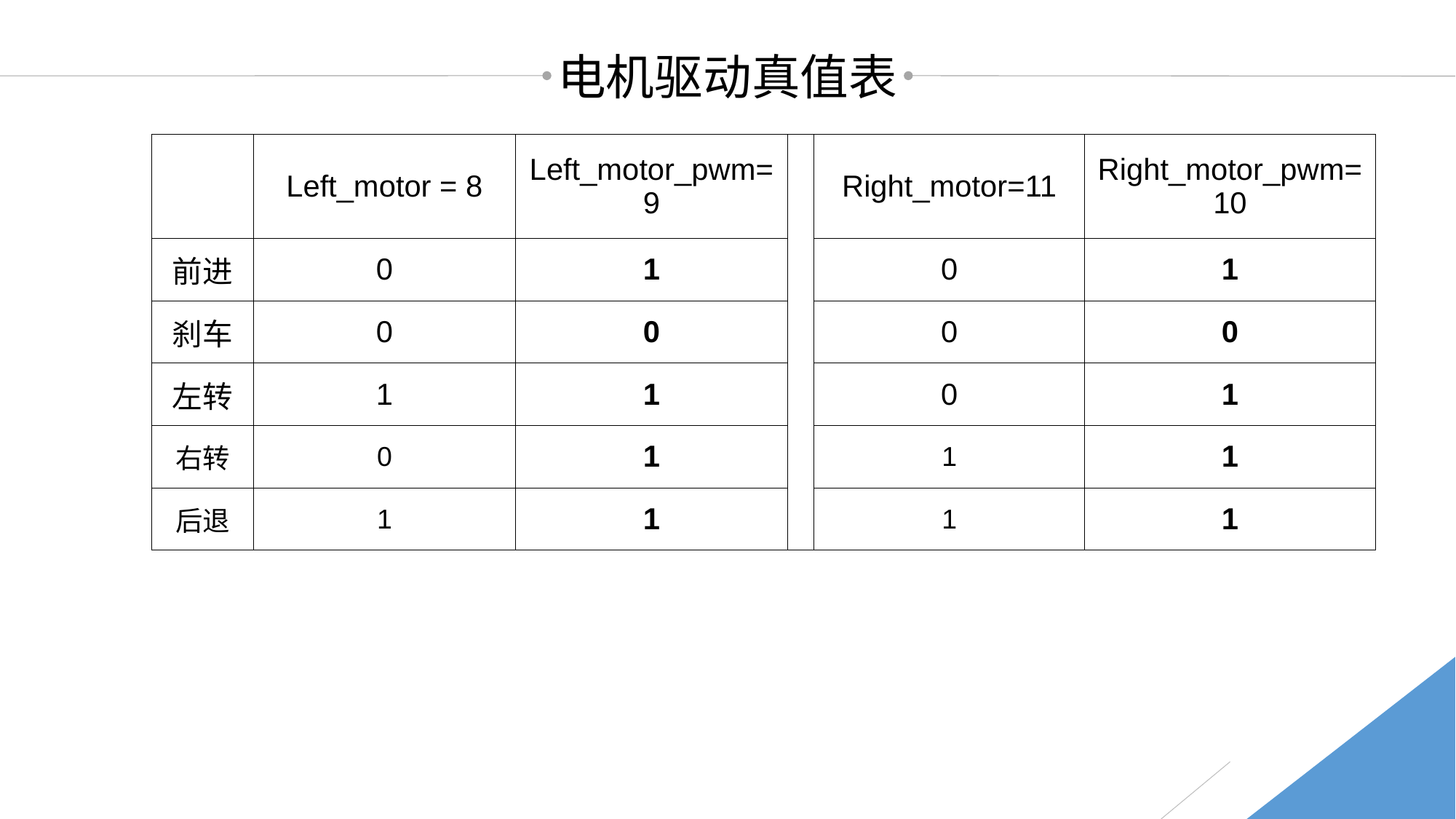

电机驱动真值表
|  | Left\_motor = 8 | Left\_motor\_pwm=9 |  | Right\_motor=11 | Right\_motor\_pwm=10 |
| --- | --- | --- | --- | --- | --- |
| 前进 | 0 | 1 |  | 0 | 1 |
| 刹车 | 0 | 0 |  | 0 | 0 |
| 左转 | 1 | 1 |  | 0 | 1 |
| 右转 | 0 | 1 |  | 1 | 1 |
| 后退 | 1 | 1 |  | 1 | 1 |